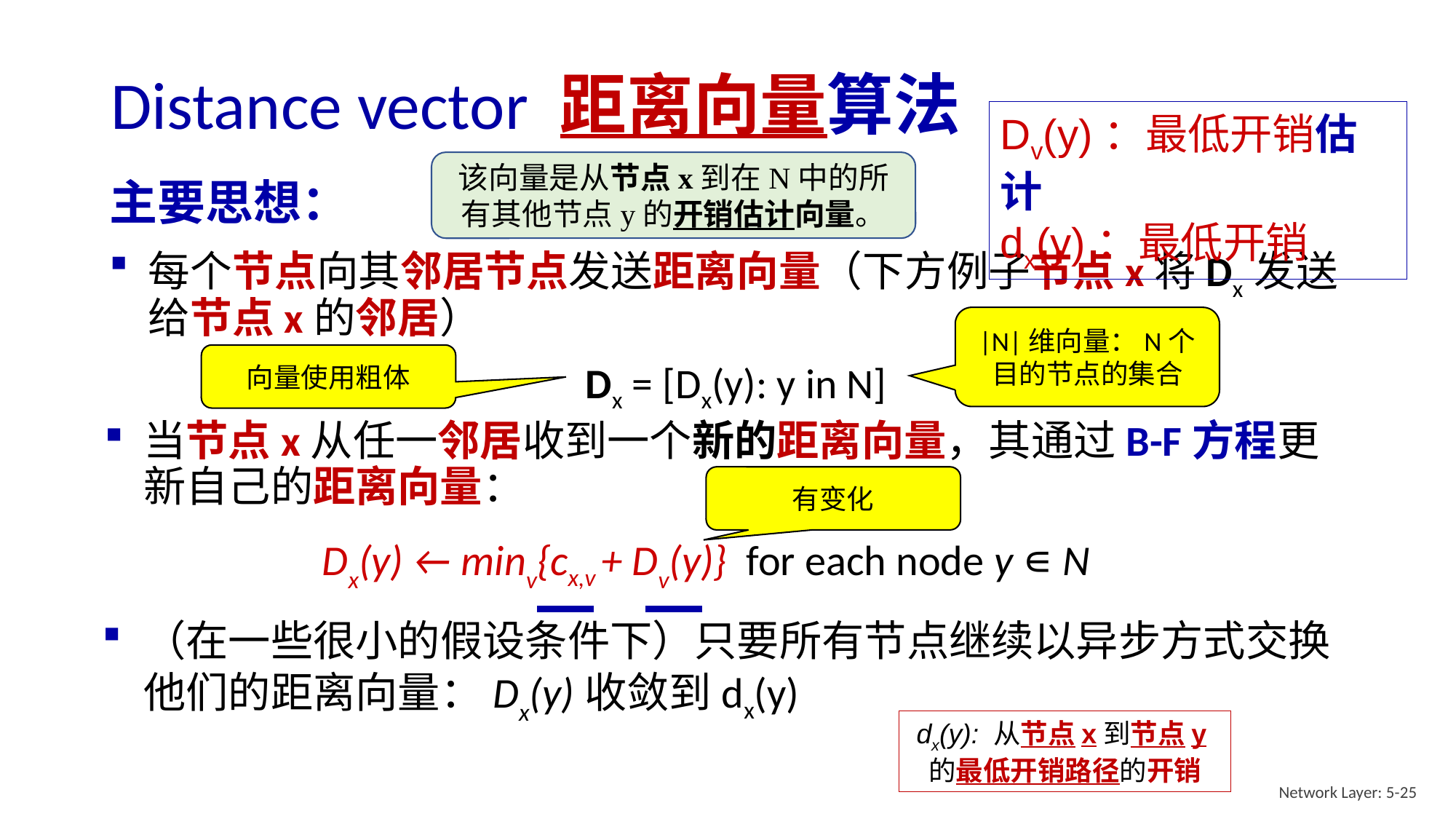

# Distance vector 距离向量算法
Dv(y)：最低开销估计
dx(y)：最低开销
该向量是从节点x到在N中的所有其他节点y的开销估计向量。
主要思想：
每个节点向其邻居节点发送距离向量（下方例子节点x将Dx 发送给节点x的邻居）
Dx = [Dx(y): y in N]

|N|维向量：N个目的节点的集合
向量使用粗体
当节点x从任一邻居收到一个新的距离向量，其通过B-F方程更新自己的距离向量：
Dx(y) ← minv{cx,v + Dv(y)}  for each node y ∊ N
有变化
（在一些很小的假设条件下）只要所有节点继续以异步方式交换他们的距离向量：Dx(y)收敛到dx(y)
dx(y): 从节点x到节点y的最低开销路径的开销
Network Layer: 5-25